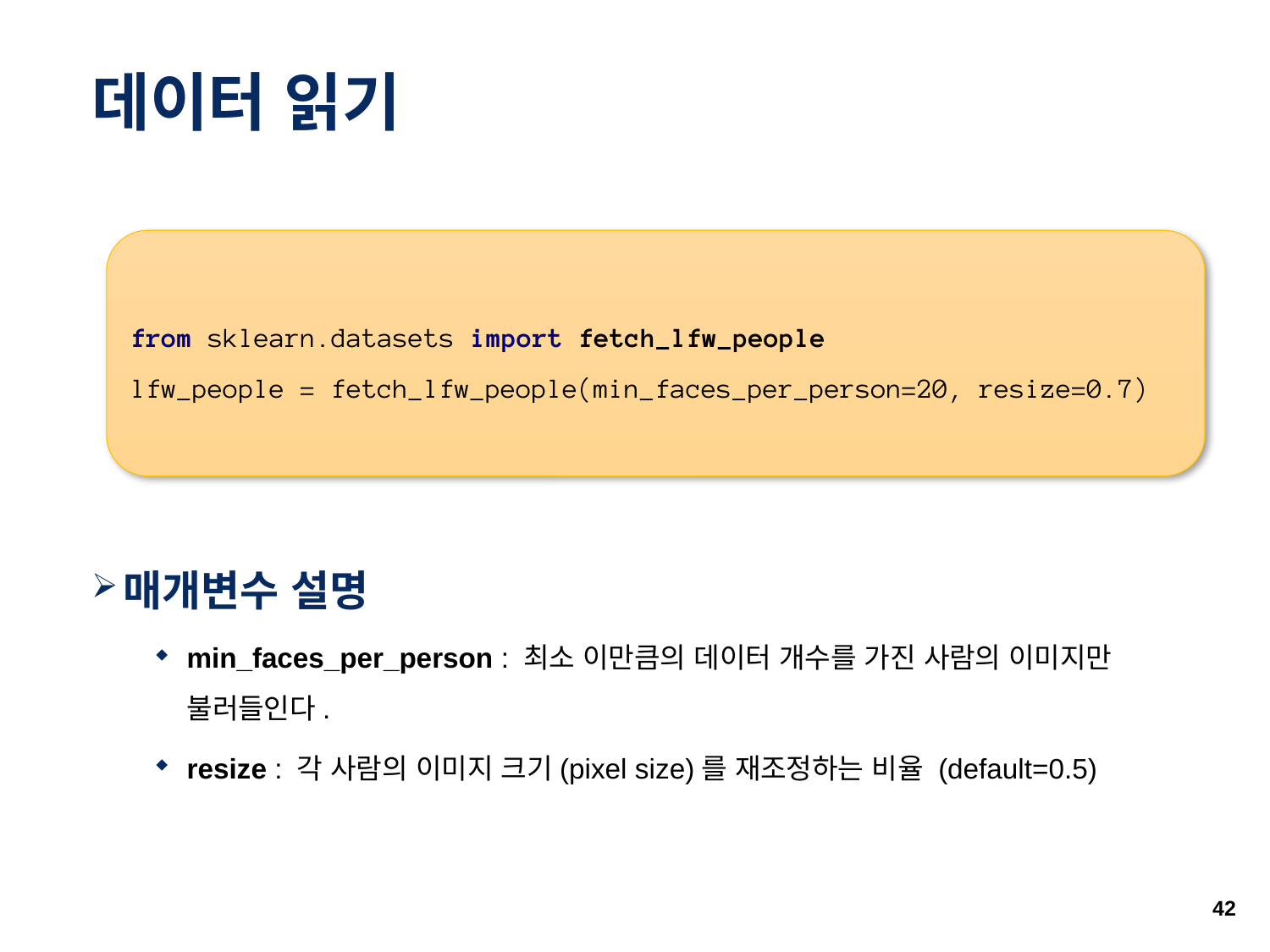

# 데이터 읽기

매개변수 설명
min_faces_per_person : 최소 이만큼의 데이터 개수를 가진 사람의 이미지만 불러들인다.
resize : 각 사람의 이미지 크기(pixel size)를 재조정하는 비율 (default=0.5)

from sklearn.datasets import fetch_lfw_people
lfw_people = fetch_lfw_people(min_faces_per_person=20, resize=0.7)
42